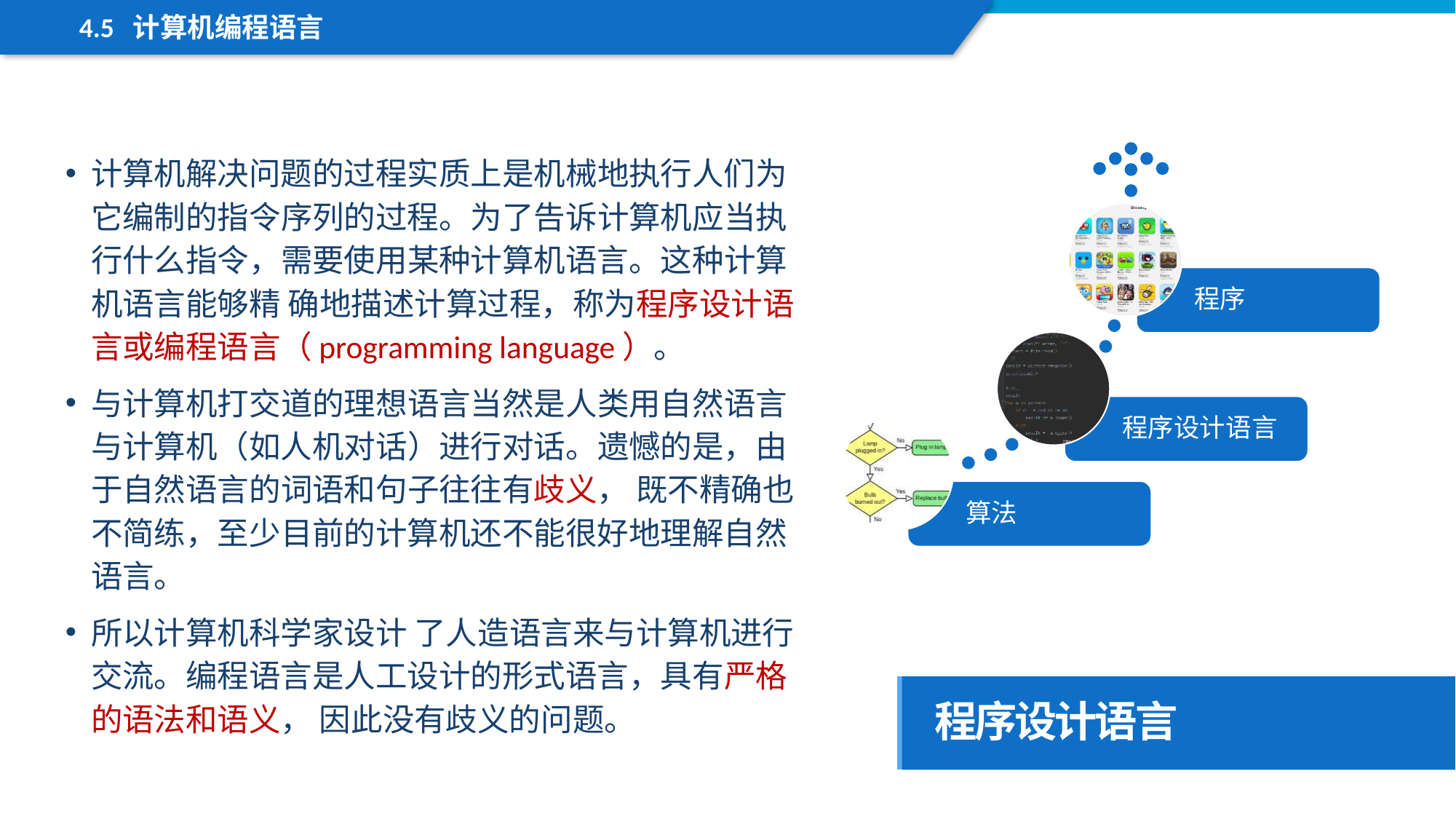

4.5  计算机编程语言
算法
程序设计语言
程序
计算机解决问题的过程实质上是机械地执行人们为它编制的指令序列的过程。为了告诉计算机应当执行什么指令，需要使用某种计算机语言。这种计算机语言能够精 确地描述计算过程，称为程序设计语言或编程语言（programming language）。
与计算机打交道的理想语言当然是人类用自然语言与计算机（如人机对话）进行对话。遗憾的是，由于自然语言的词语和句子往往有歧义， 既不精确也不简练，至少目前的计算机还不能很好地理解自然语言。
所以计算机科学家设计 了人造语言来与计算机进行交流。编程语言是人工设计的形式语言，具有严格的语法和语义， 因此没有歧义的问题。

程序设计语言